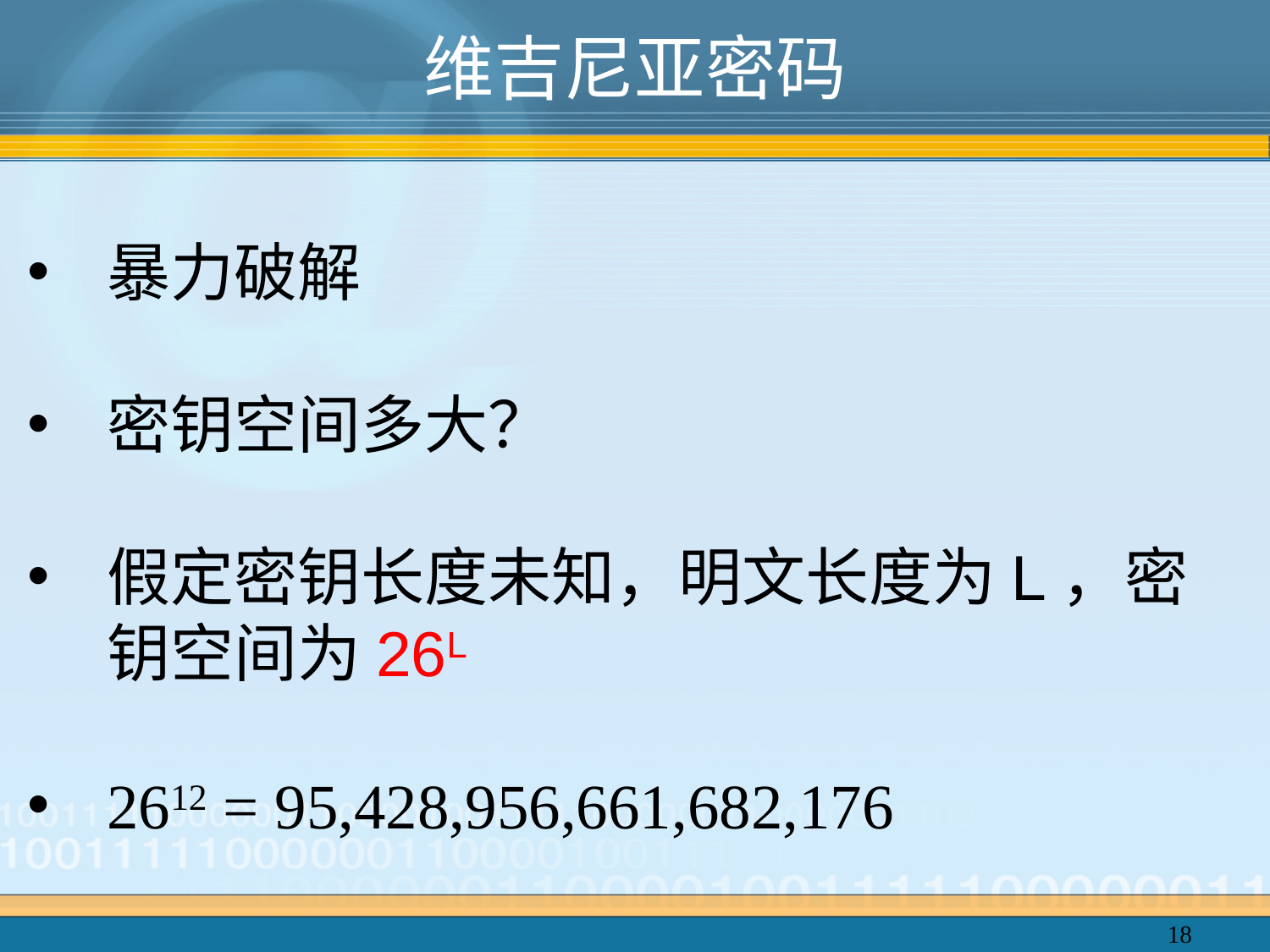

# 维吉尼亚密码
暴力破解

密钥空间多大？

假定密钥长度未知，明文长度为L，密钥空间为26L

2612 = 95,428,956,661,682,176

18